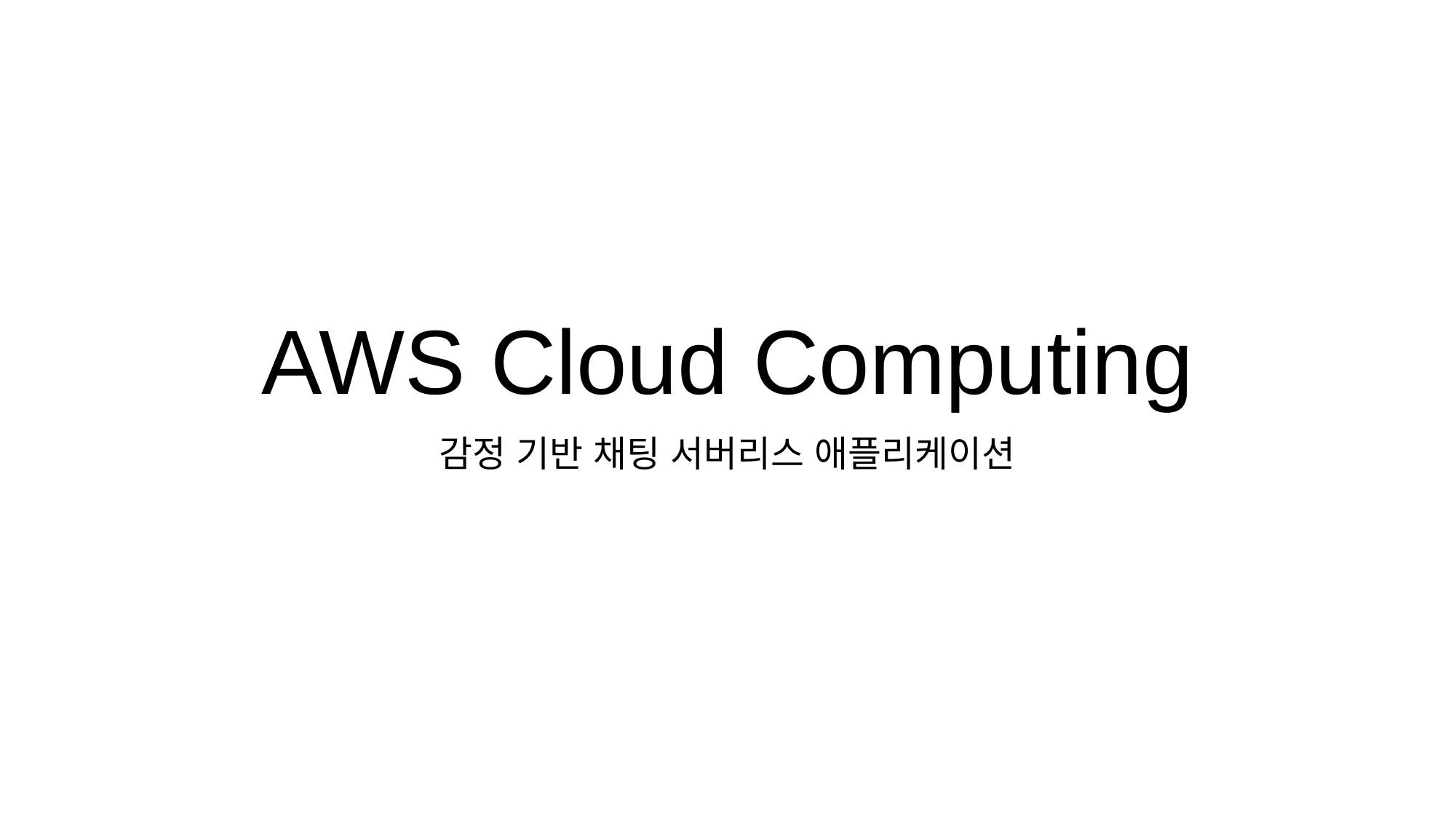

# AWS Cloud Computing
감정 기반 채팅 서버리스 애플리케이션